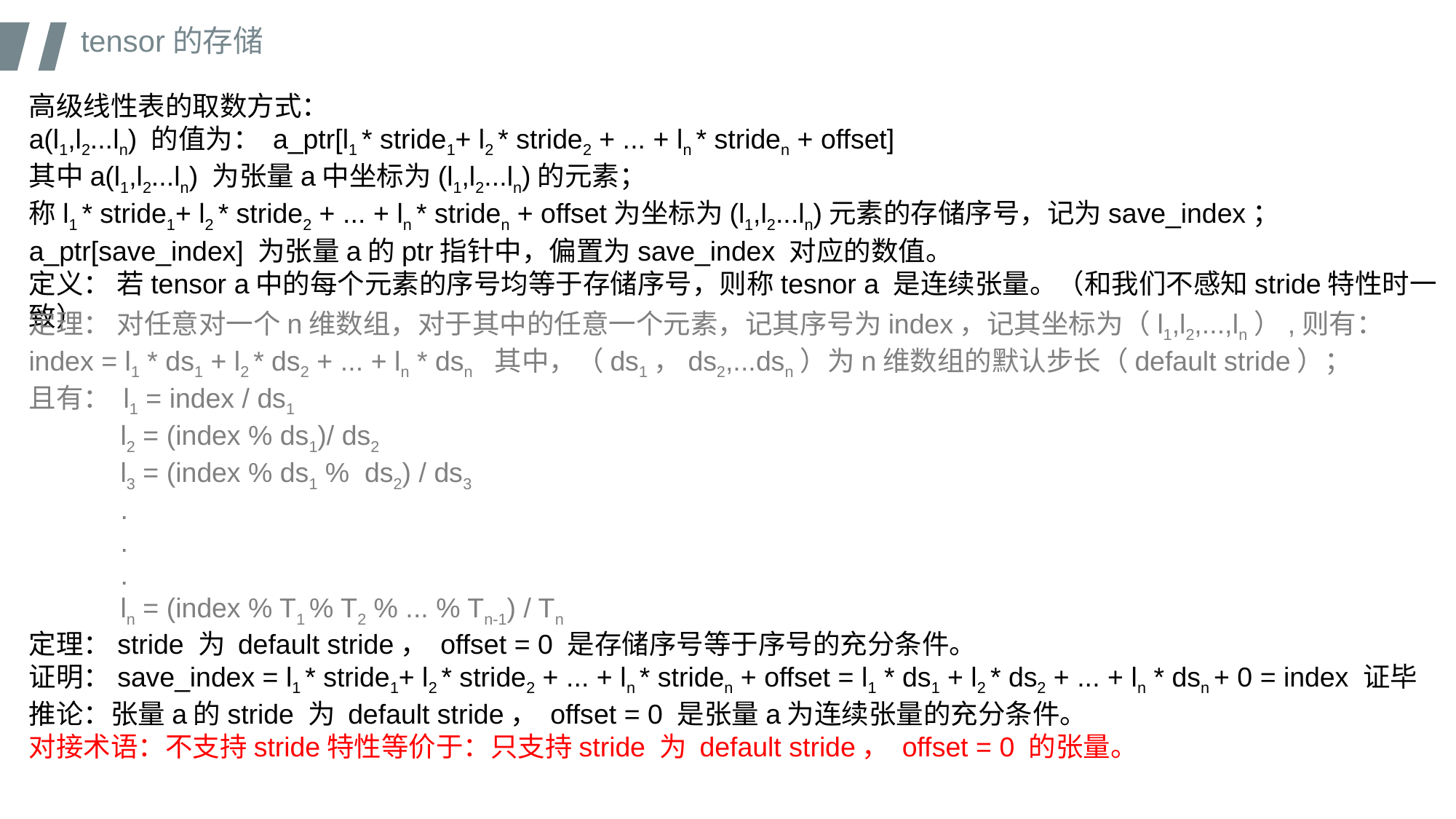

tensor的存储

高级线性表的取数方式：
a(l1,l2...ln) 的值为： a_ptr[l1 * stride1+ l2 * stride2 + ... + ln * striden + offset]
其中a(l1,l2...ln) 为张量a中坐标为(l1,l2...ln)的元素；
称l1 * stride1+ l2 * stride2 + ... + ln * striden + offset为坐标为(l1,l2...ln)元素的存储序号，记为save_index；
a_ptr[save_index] 为张量a的ptr指针中，偏置为save_index 对应的数值。
定义： 若tensor a中的每个元素的序号均等于存储序号，则称tesnor a 是连续张量。（和我们不感知stride特性时一致）

定理：stride 为 default stride， offset = 0 是存储序号等于序号的充分条件。
证明：save_index = l1 * stride1+ l2 * stride2 + ... + ln * striden + offset = l1 * ds1 + l2 * ds2 + ... + ln * dsn + 0 = index 证毕
推论：张量a的stride 为 default stride， offset = 0 是张量a为连续张量的充分条件。
对接术语：不支持stride特性等价于：只支持stride 为 default stride， offset = 0 的张量。
定理： 对任意对一个n维数组，对于其中的任意一个元素，记其序号为index，记其坐标为（l1,l2,...,ln）,则有：
index = l1 * ds1 + l2 * ds2 + ... + ln * dsn  其中，（ds1，ds2,...dsn）为n维数组的默认步长（default stride）；
且有： l1 = index / ds1
            l2 = (index % ds1)/ ds2
            l3 = (index % ds1 %  ds2) / ds3
            .
            .
            .
            ln = (index % T1 % T2 % ... % Tn-1) / Tn